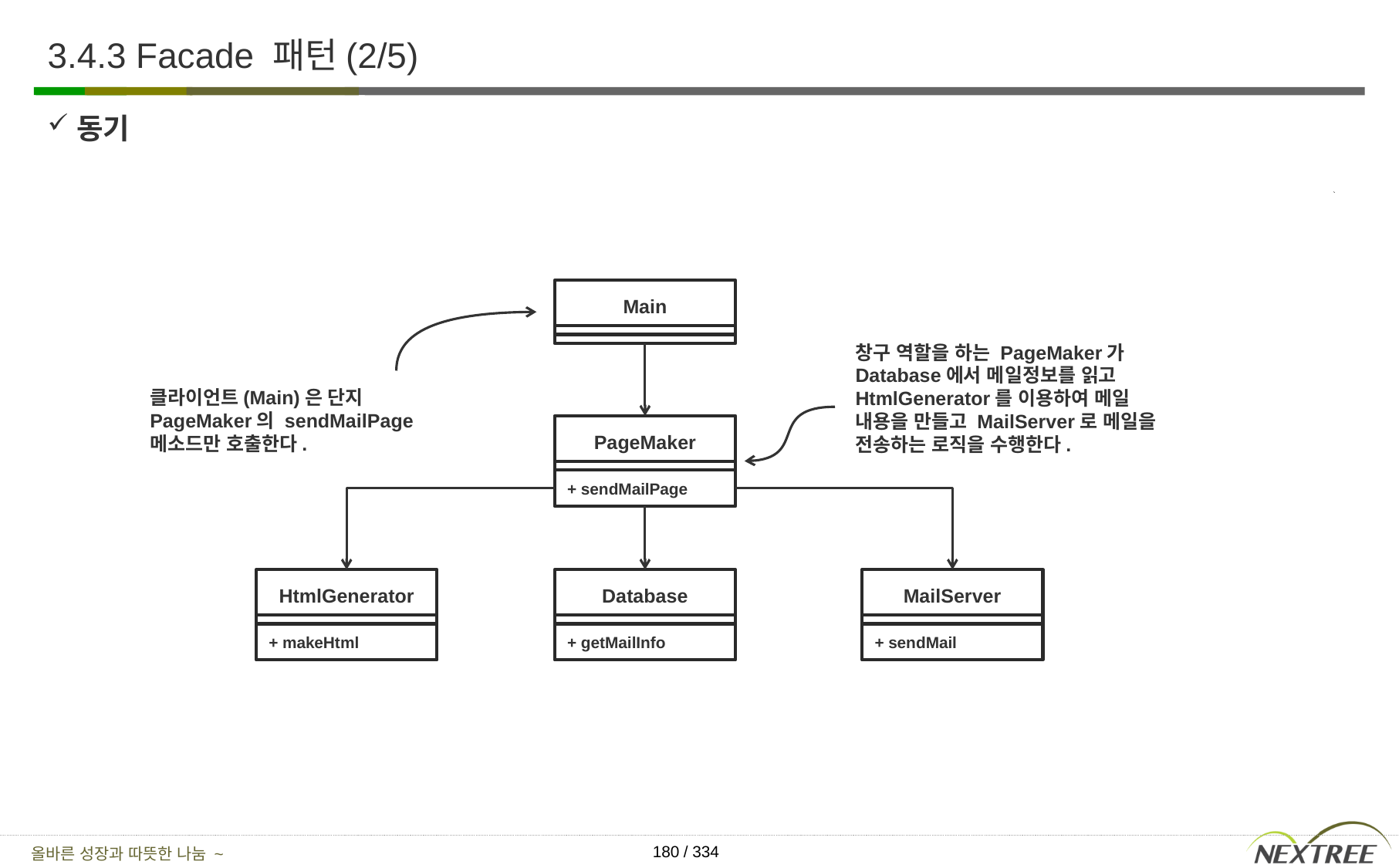

# 3.4.3 Facade 패턴(2/5)
동기
Main

창구 역할을 하는 PageMaker가 Database에서 메일정보를 읽고 HtmlGenerator를 이용하여 메일 내용을 만들고 MailServer로 메일을 전송하는 로직을 수행한다.

클라이언트(Main)은 단지 PageMaker의 sendMailPage 메소드만 호출한다.

PageMaker

+ sendMailPage
HtmlGenerator
Database
MailServer

+ makeHtml
+ getMailInfo
+ sendMail